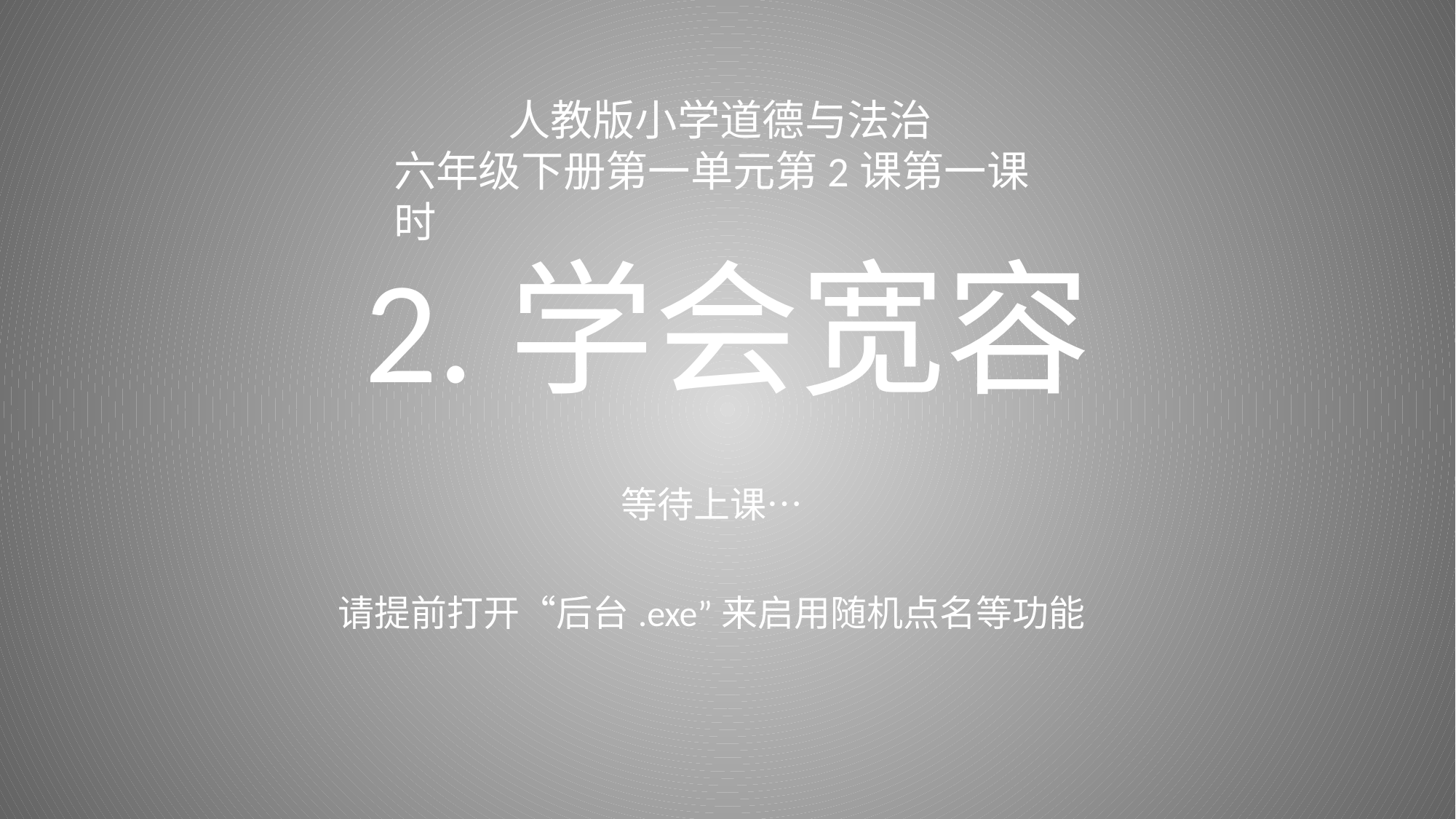

人教版小学道德与法治
六年级下册第一单元第2课第一课时
# 2.学会宽容
等待上课…

请提前打开“后台.exe”来启用随机点名等功能